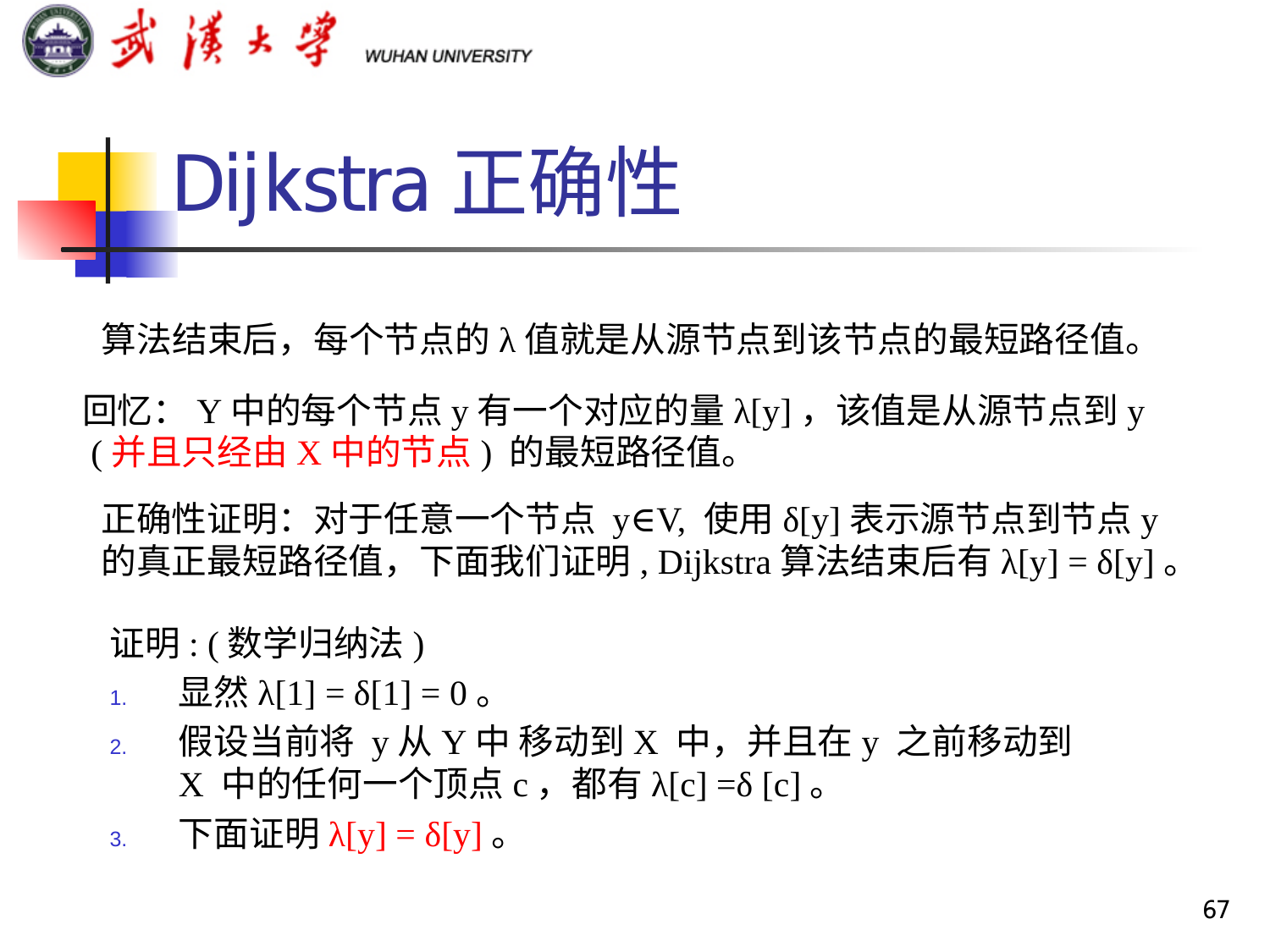

# Dijkstra正确性
算法结束后，每个节点的λ值就是从源节点到该节点的最短路径值。
回忆：Y中的每个节点y有一个对应的量λ[y]，该值是从源节点到y
 (并且只经由X中的节点) 的最短路径值。
 正确性证明：对于任意一个节点 y∈V, 使用δ[y]表示源节点到节点y
 的真正最短路径值，下面我们证明, Dijkstra算法结束后有λ[y] = δ[y]。
证明: (数学归纳法)
显然λ[1] = δ[1] = 0。
假设当前将 y从Y中 移动到X 中，并且在y 之前移动到X 中的任何一个顶点c，都有λ[c] =δ [c]。
下面证明λ[y] = δ[y]。
67